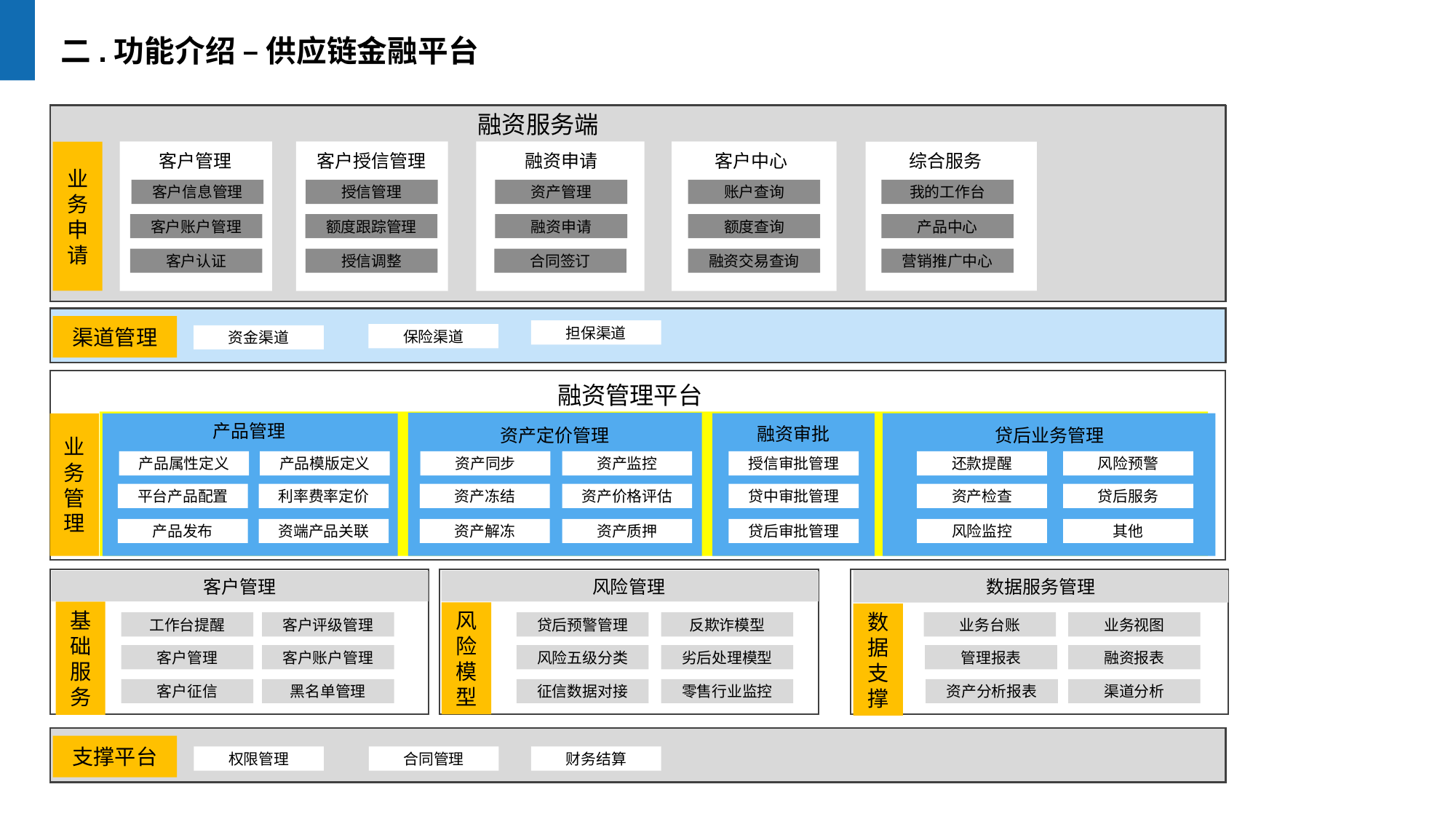

二.功能介绍 – 供应链金融平台

融资服务端

业务申请
客户管理
客户授信管理
融资申请
客户中心
综合服务
客户信息管理
授信管理
资产管理
账户查询
我的工作台
客户账户管理
额度跟踪管理
融资申请
额度查询
产品中心
客户认证
授信调整
合同签订
融资交易查询
营销推广中心

渠道管理
担保渠道
保险渠道
资金渠道

融资管理平台

产品管理

业务管理

融资审批
资产定价管理
贷后业务管理
产品属性定义
产品模版定义
资产同步
资产监控
授信审批管理
还款提醒
风险预警
平台产品配置
利率费率定价
资产冻结
资产价格评估
贷中审批管理
资产检查
贷后服务
产品发布
资端产品关联
资产解冻
资产质押
贷后审批管理
风险监控
其他

数据服务管理
客户管理
风险管理
风险管理
基础服务
风险模型
数据支撑
工作台提醒
客户评级管理
贷后预警管理
反欺诈模型
业务台账
业务视图
客户管理
客户账户管理
风险五级分类
劣后处理模型
管理报表
融资报表
客户征信
黑名单管理
征信数据对接
零售行业监控
资产分析报表
渠道分析

支撑平台
权限管理
合同管理
财务结算